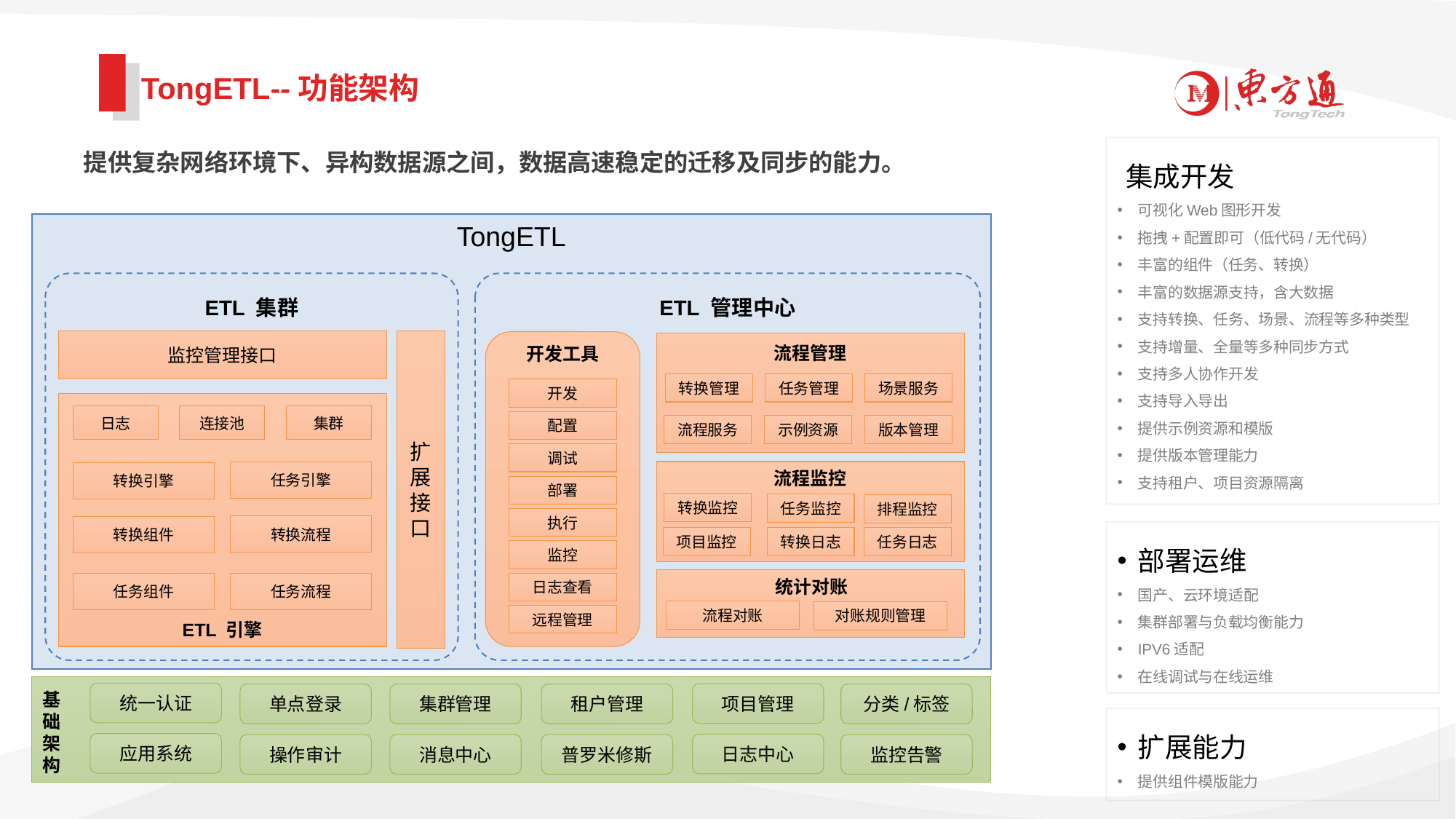

TongETL--功能架构
# 提供复杂网络环境下、异构数据源之间，数据高速稳定的迁移及同步的能力。
集成开发
可视化Web图形开发
拖拽+配置即可（低代码/无代码）
丰富的组件（任务、转换）
丰富的数据源支持，含大数据
支持转换、任务、场景、流程等多种类型
支持增量、全量等多种同步方式
支持多人协作开发
支持导入导出
提供示例资源和模版
提供版本管理能力
支持租户、项目资源隔离

TongETL

ETL 集群
ETL 管理中心
扩展接口
监控管理接口

开发工具

流程管理
转换管理
任务管理
场景服务
开发

日志
连接池
集群
配置
流程服务
示例资源
版本管理
调试

流程监控
转换监控
任务监控
排程监控
转换日志
任务日志
项目监控
任务引擎
转换引擎
部署
执行
转换流程
转换组件
监控

统计对账
任务组件
任务流程
日志查看
流程对账
对账规则管理
远程管理
ETL 引擎

基础架构
统一认证
项目管理
单点登录
集群管理
租户管理
分类/标签
应用系统
日志中心
操作审计
消息中心
普罗米修斯
监控告警
部署运维
国产、云环境适配
集群部署与负载均衡能力
IPV6适配
在线调试与在线运维
扩展能力
提供组件模版能力